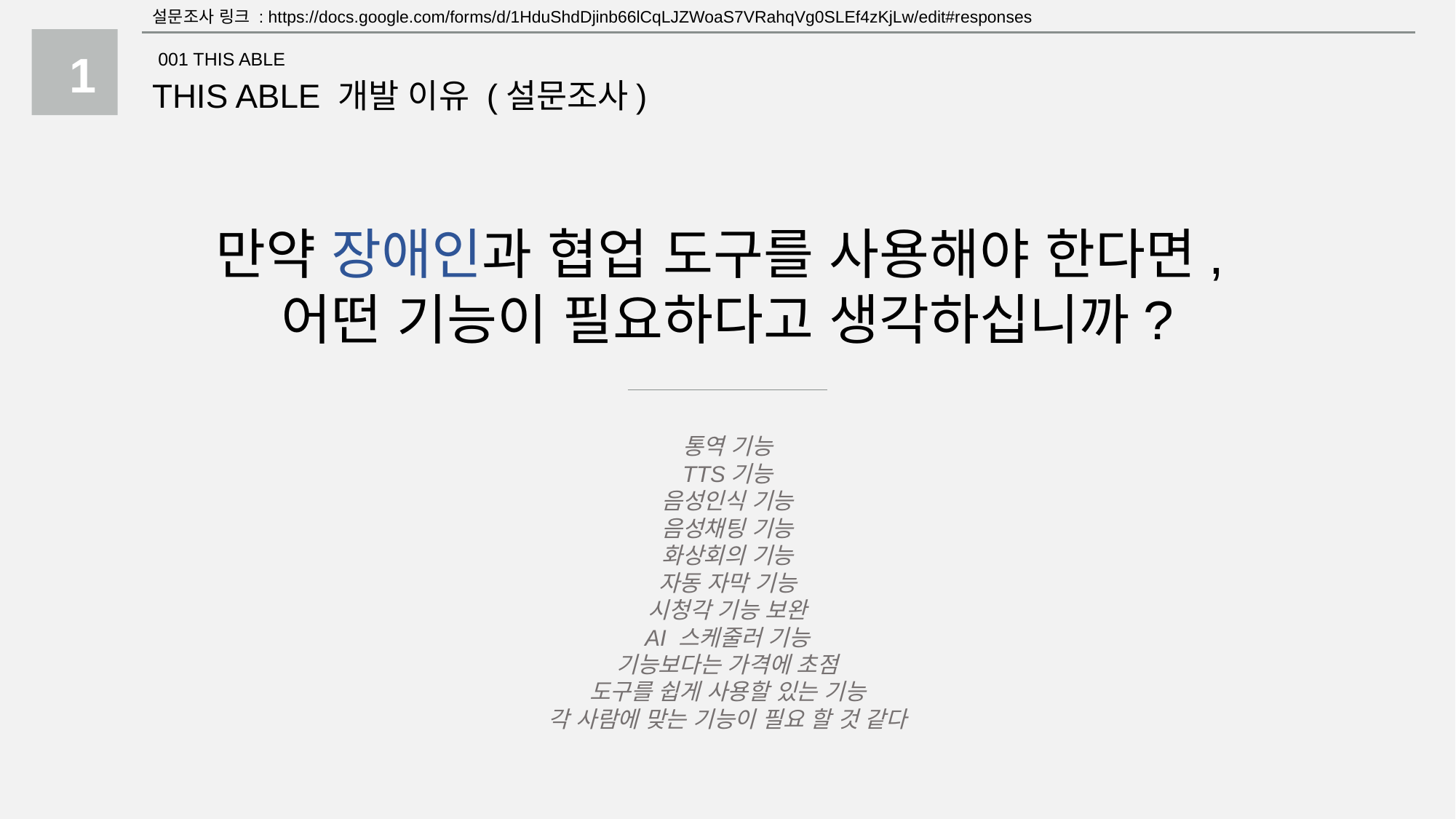

설문조사 링크 : https://docs.google.com/forms/d/1HduShdDjinb66lCqLJZWoaS7VRahqVg0SLEf4zKjLw/edit#responses

1
001 THIS ABLE
THIS ABLE 개발 이유 (설문조사)
만약 장애인과 협업 도구를 사용해야 한다면,
어떤 기능이 필요하다고 생각하십니까?
통역 기능
TTS기능
음성인식 기능
음성채팅 기능
화상회의 기능
자동 자막 기능
시청각 기능 보완
AI 스케줄러 기능
기능보다는 가격에 초점
도구를 쉽게 사용할 있는 기능
각 사람에 맞는 기능이 필요 할 것 같다